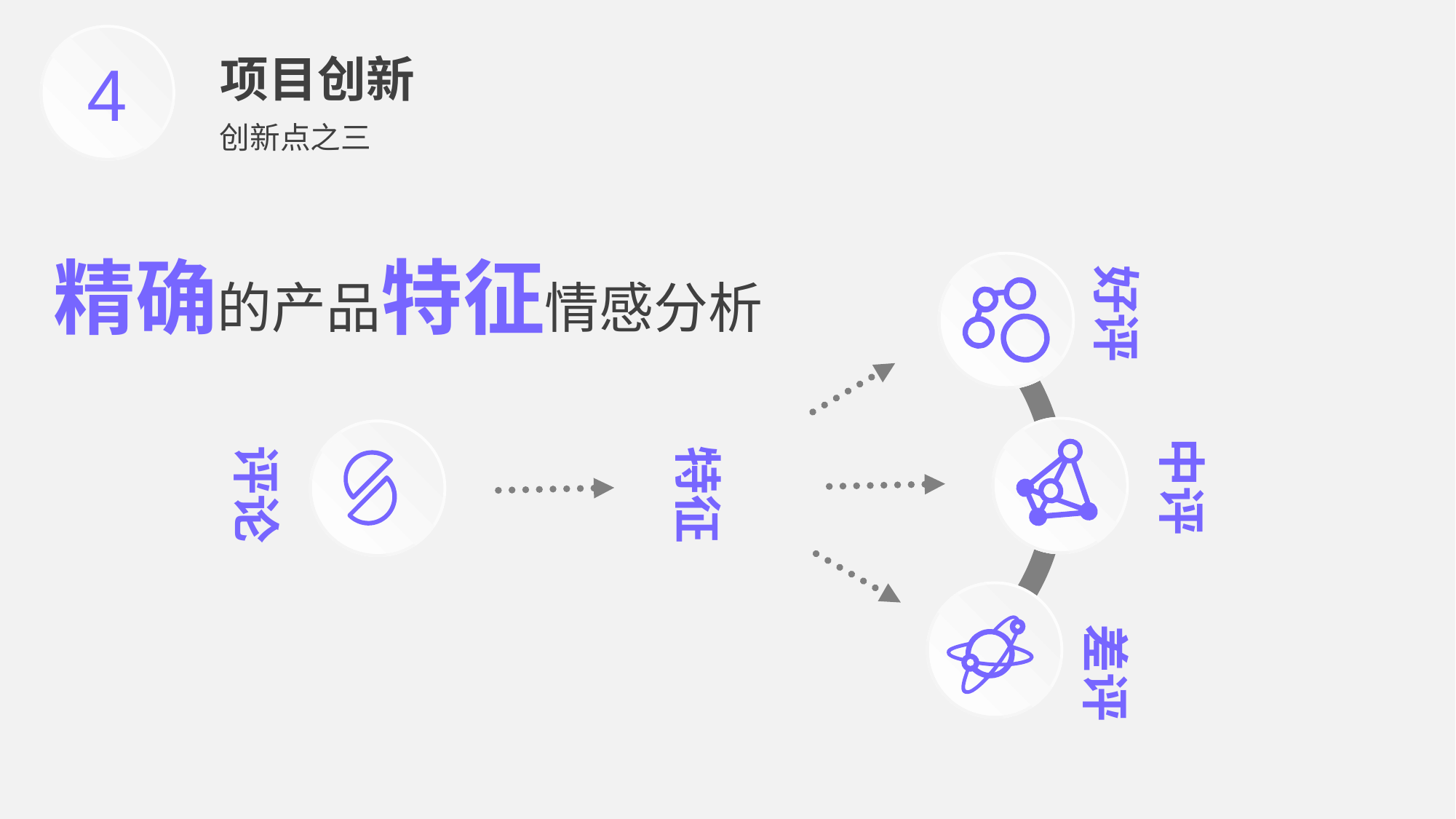

4
项目创新
创新点之三
好评
	精确的产品特征情感分析

中评
评论
特征

差评